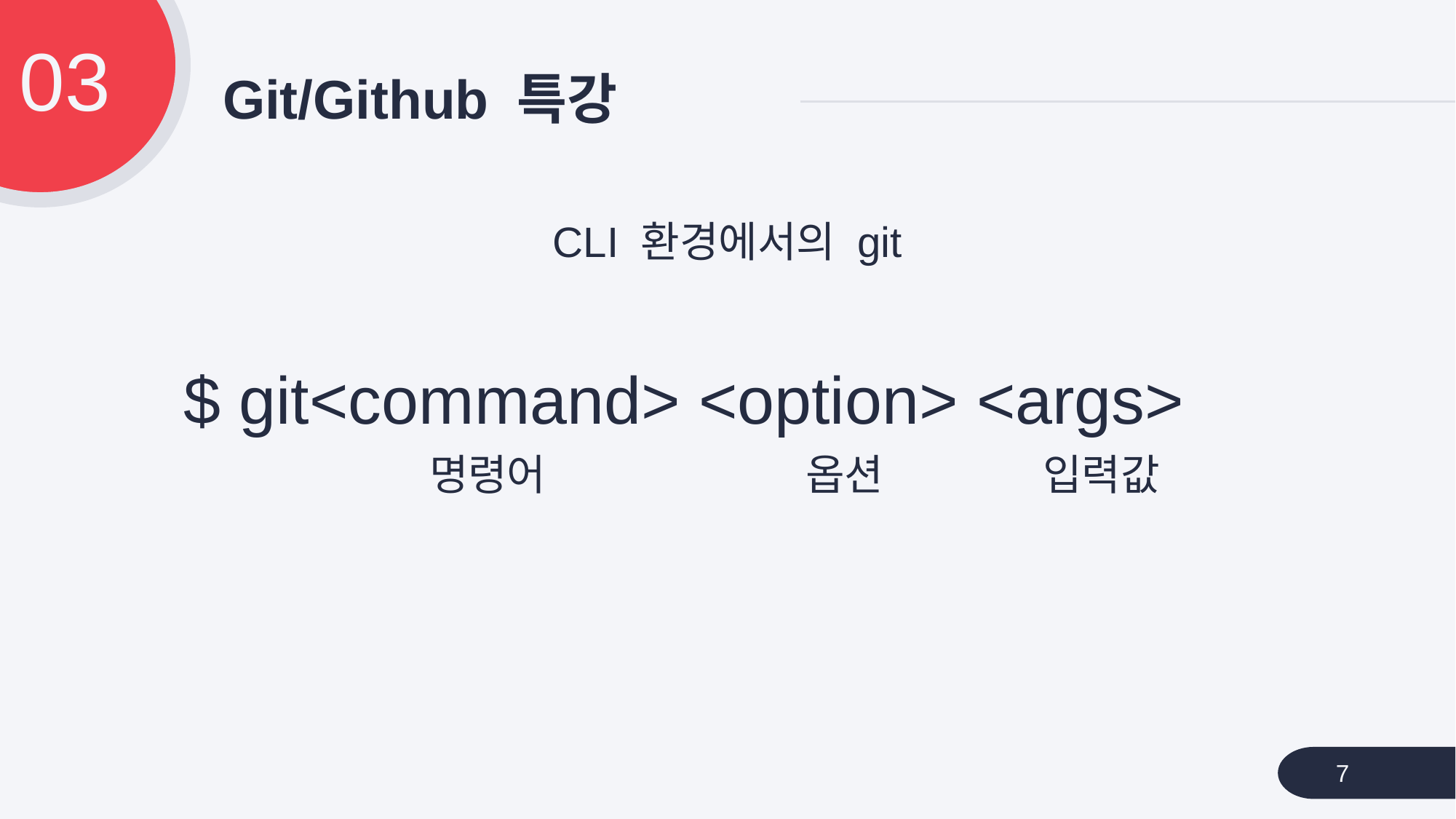

03
# Git/Github 특강
CLI 환경에서의 git
$ git<command> <option> <args>
명령어
옵션
입력값
7